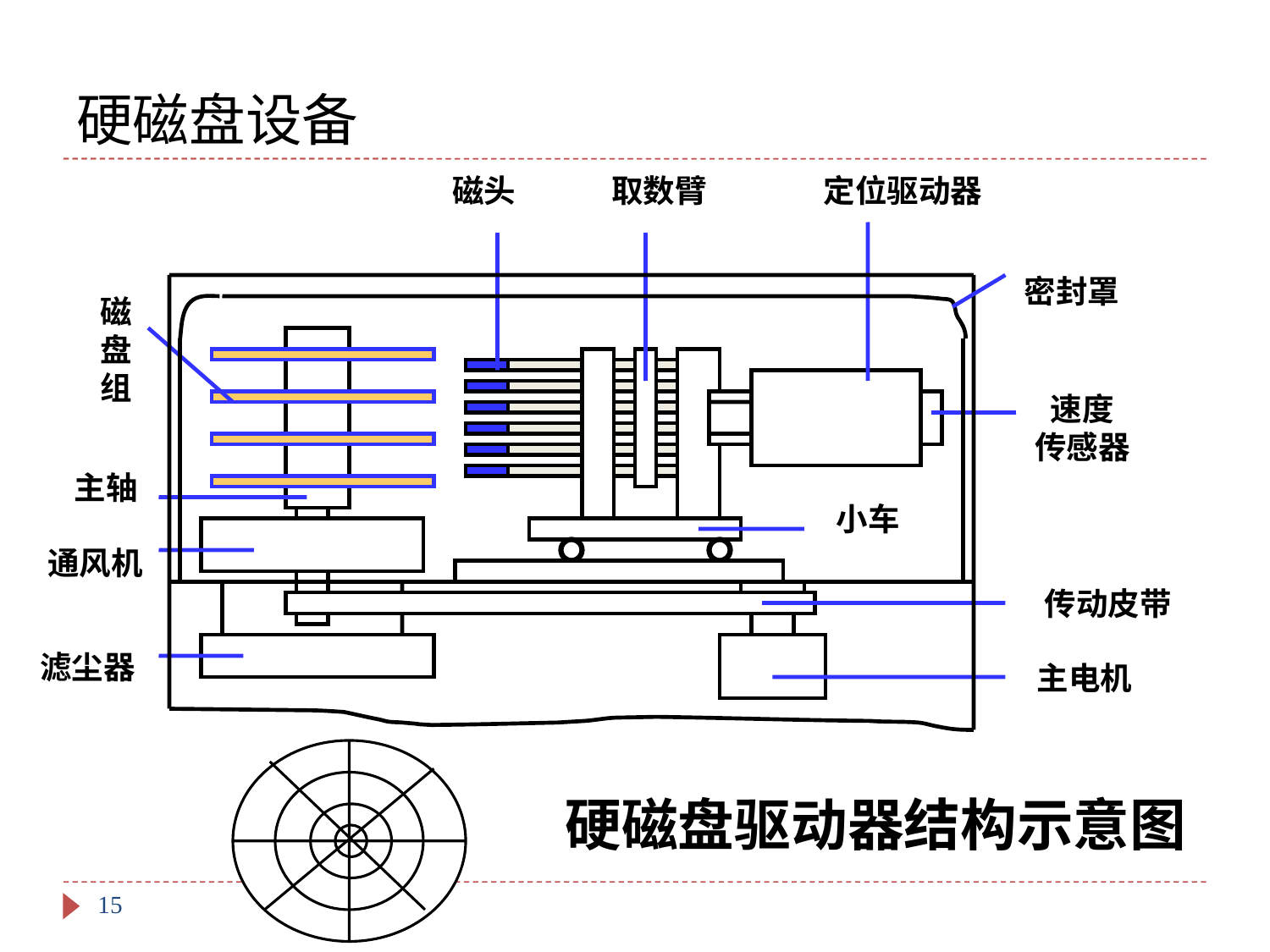

# 硬磁盘设备
磁头
取数臂
定位驱动器

密封罩
磁
盘
组

速度
传感器

主轴

小车

通风机

传动皮带

滤尘器

主电机

硬磁盘驱动器结构示意图

15